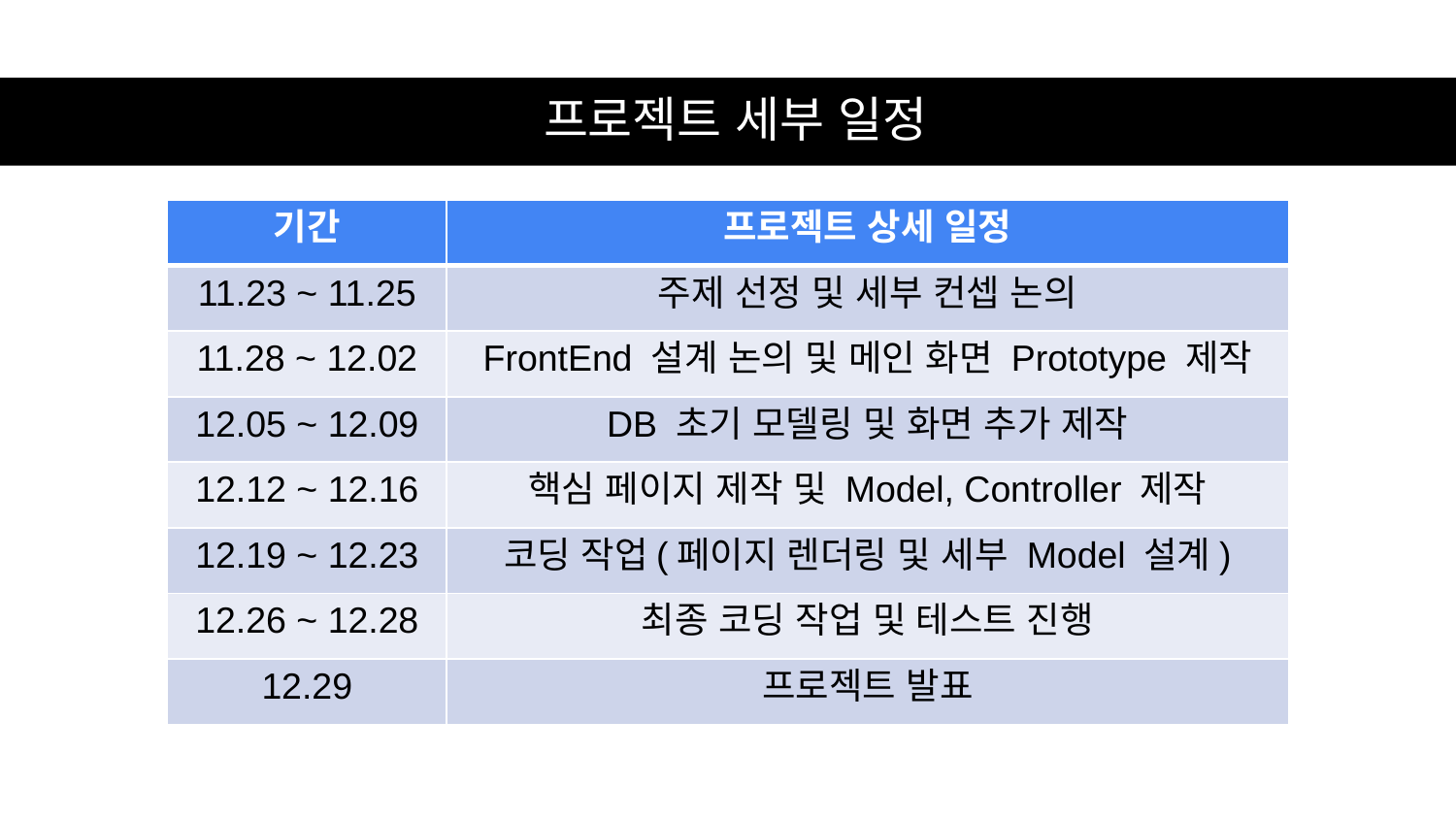

# 프로젝트 세부 일정

| 기간 | 프로젝트 상세 일정 |
| --- | --- |
| 11.23 ~ 11.25 | 주제 선정 및 세부 컨셉 논의 |
| 11.28 ~ 12.02 | FrontEnd 설계 논의 및 메인 화면 Prototype 제작 |
| 12.05 ~ 12.09 | DB 초기 모델링 및 화면 추가 제작 |
| 12.12 ~ 12.16 | 핵심 페이지 제작 및 Model, Controller 제작 |
| 12.19 ~ 12.23 | 코딩 작업(페이지 렌더링 및 세부 Model 설계) |
| 12.26 ~ 12.28 | 최종 코딩 작업 및 테스트 진행 |
| 12.29 | 프로젝트 발표 |